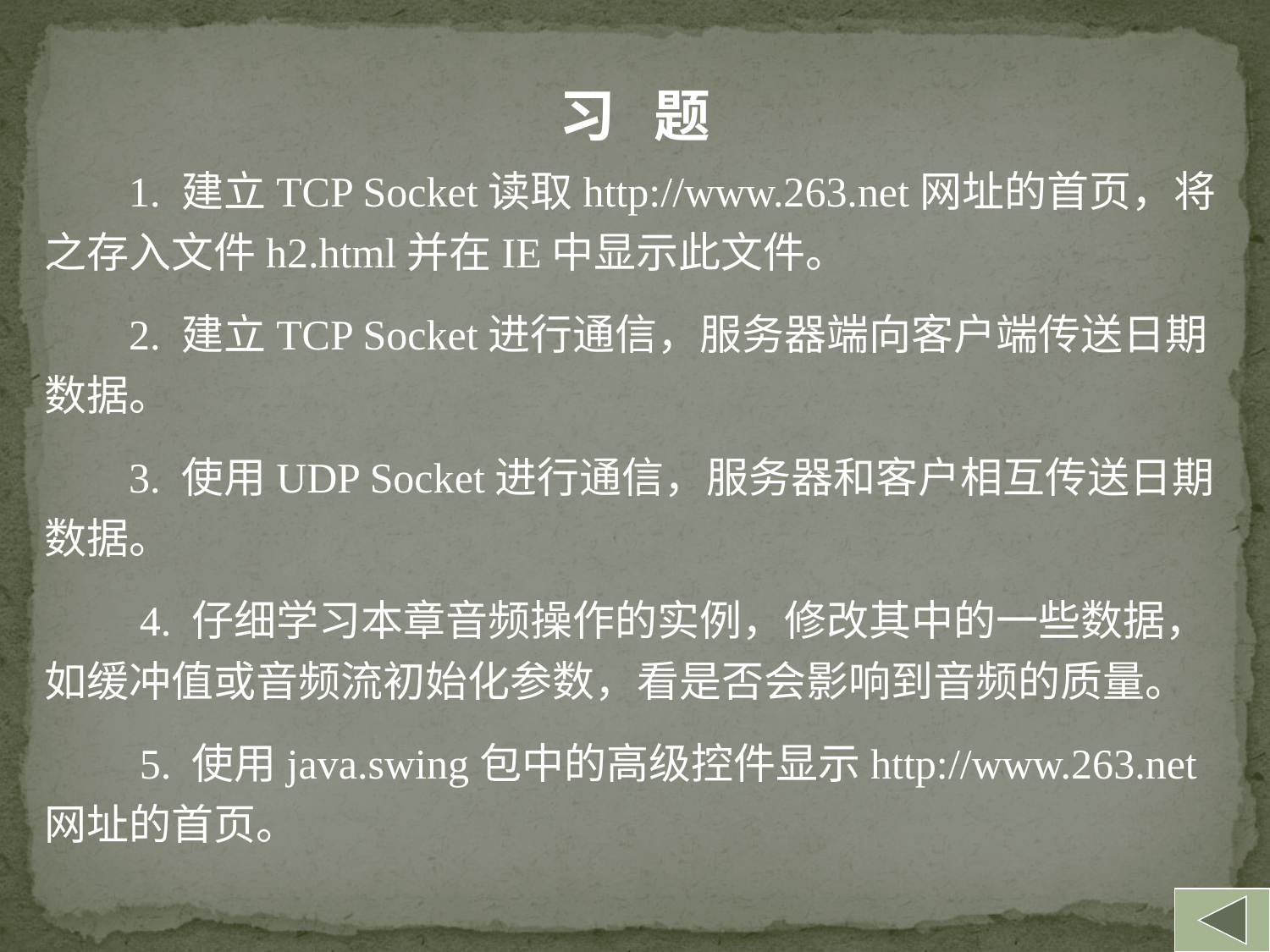

习   题
        1. 建立TCP Socket读取http://www.263.net网址的首页，将之存入文件h2.html并在IE中显示此文件。
        2. 建立TCP Socket进行通信，服务器端向客户端传送日期数据。
        3. 使用UDP Socket进行通信，服务器和客户相互传送日期数据。
         4. 仔细学习本章音频操作的实例，修改其中的一些数据，如缓冲值或音频流初始化参数，看是否会影响到音频的质量。
         5. 使用java.swing包中的高级控件显示http://www.263.net网址的首页。